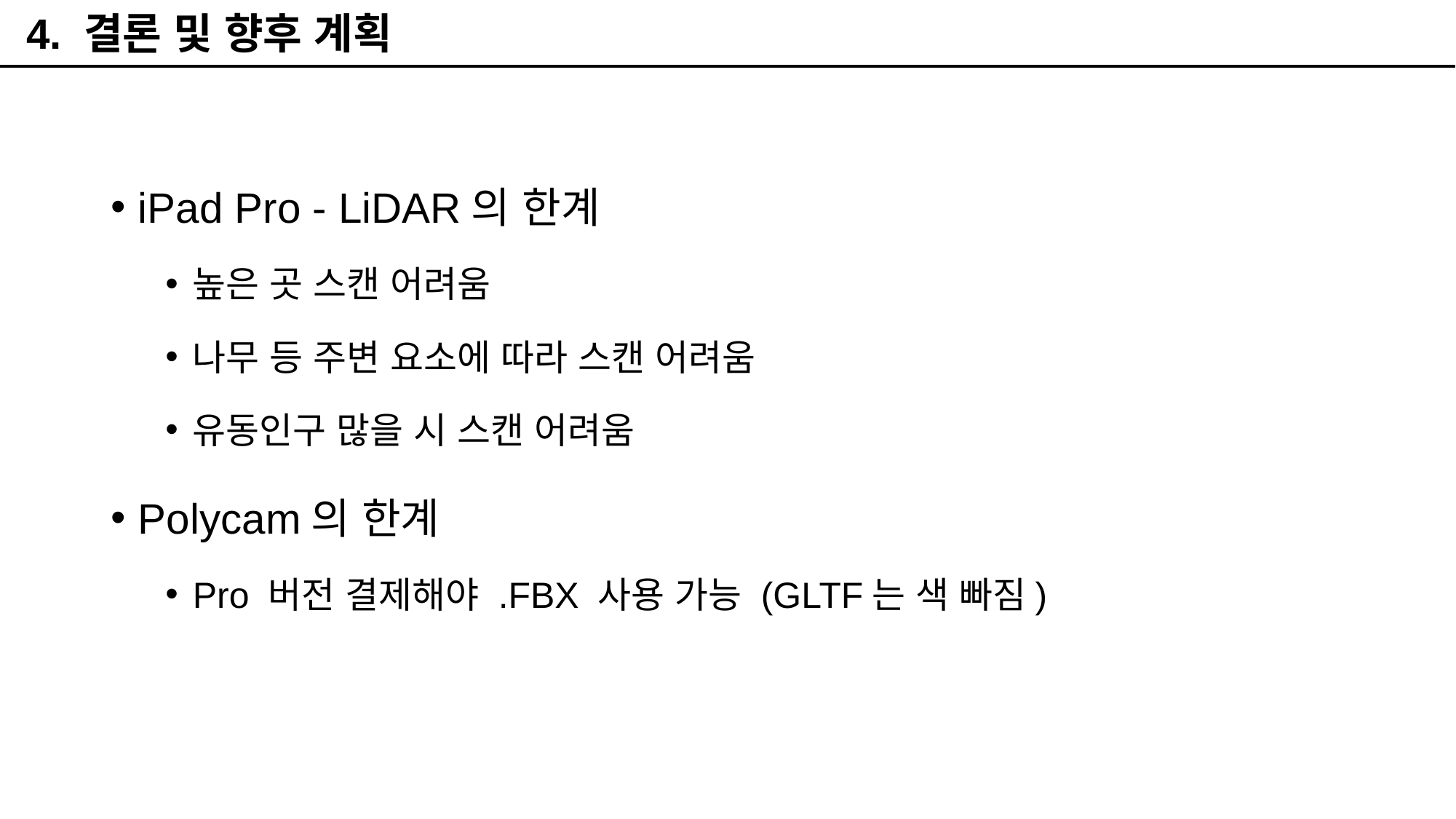

4. 결론 및 향후 계획
iPad Pro - LiDAR의 한계
높은 곳 스캔 어려움
나무 등 주변 요소에 따라 스캔 어려움
유동인구 많을 시 스캔 어려움
Polycam의 한계
Pro 버전 결제해야 .FBX 사용 가능 (GLTF는 색 빠짐)